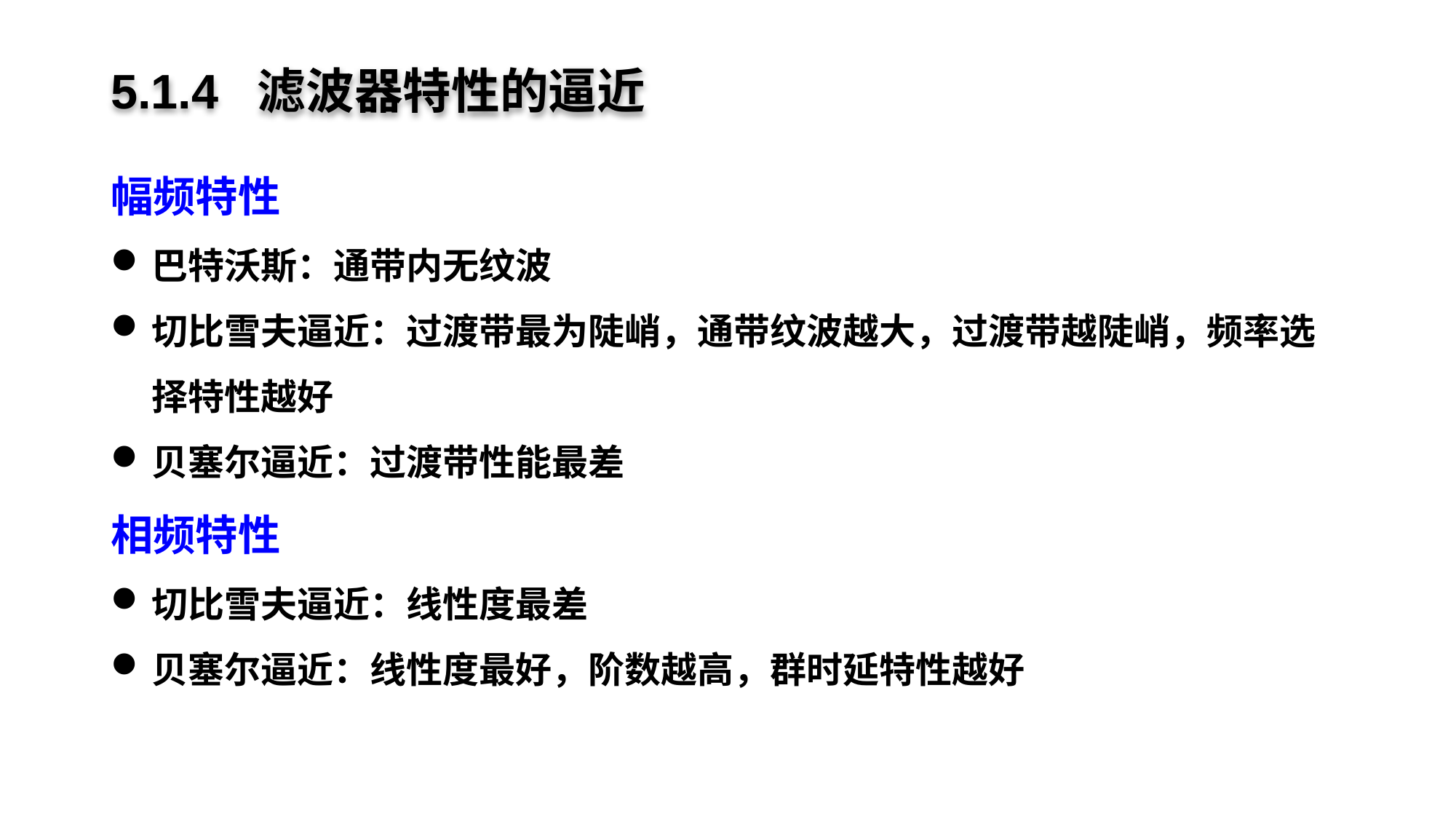

# 5.1.4  滤波器特性的逼近
幅频特性
巴特沃斯：通带内无纹波
切比雪夫逼近：过渡带最为陡峭，通带纹波越大，过渡带越陡峭，频率选择特性越好
贝塞尔逼近：过渡带性能最差
相频特性
切比雪夫逼近：线性度最差
贝塞尔逼近：线性度最好，阶数越高，群时延特性越好